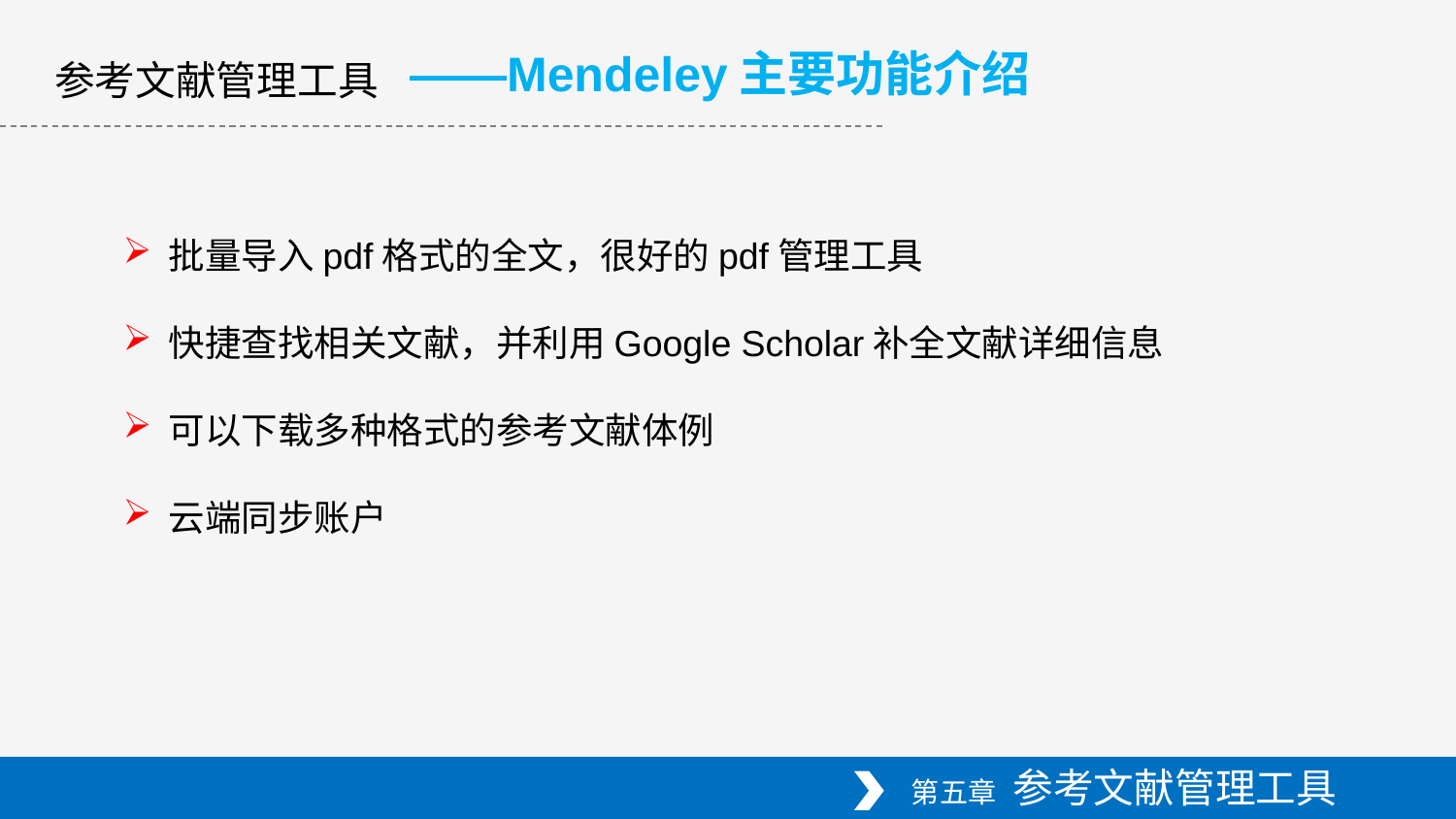

——Mendeley主要功能介绍
参考文献管理工具
批量导入pdf格式的全文，很好的pdf管理工具

快捷查找相关文献，并利用Google Scholar补全文献详细信息

可以下载多种格式的参考文献体例

云端同步账户